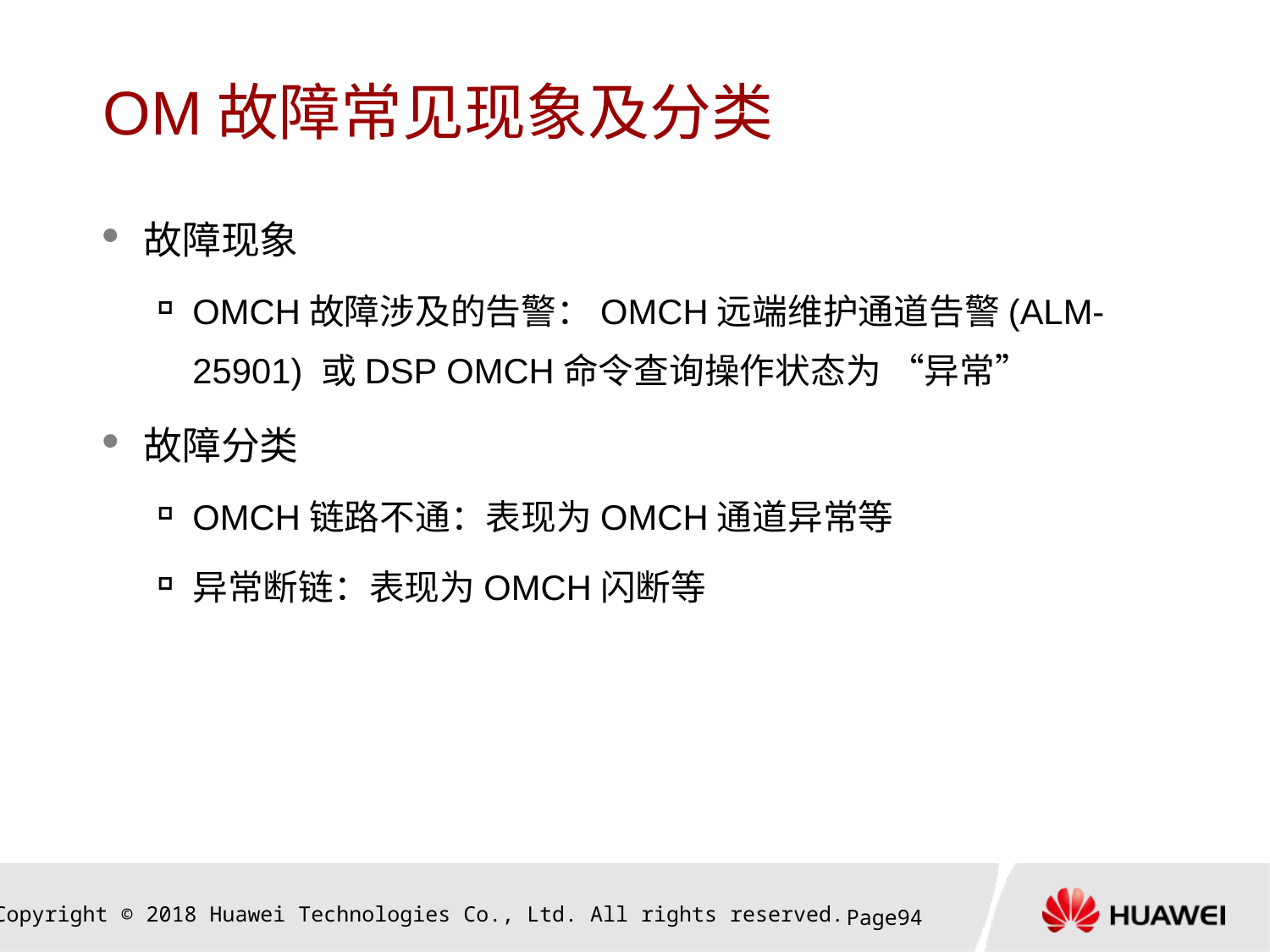

# OM故障常见现象及分类
故障现象
OMCH故障涉及的告警：OMCH远端维护通道告警(ALM-25901) 或DSP OMCH命令查询操作状态为 “异常”
故障分类
OMCH链路不通：表现为OMCH通道异常等
异常断链：表现为OMCH闪断等
Page94